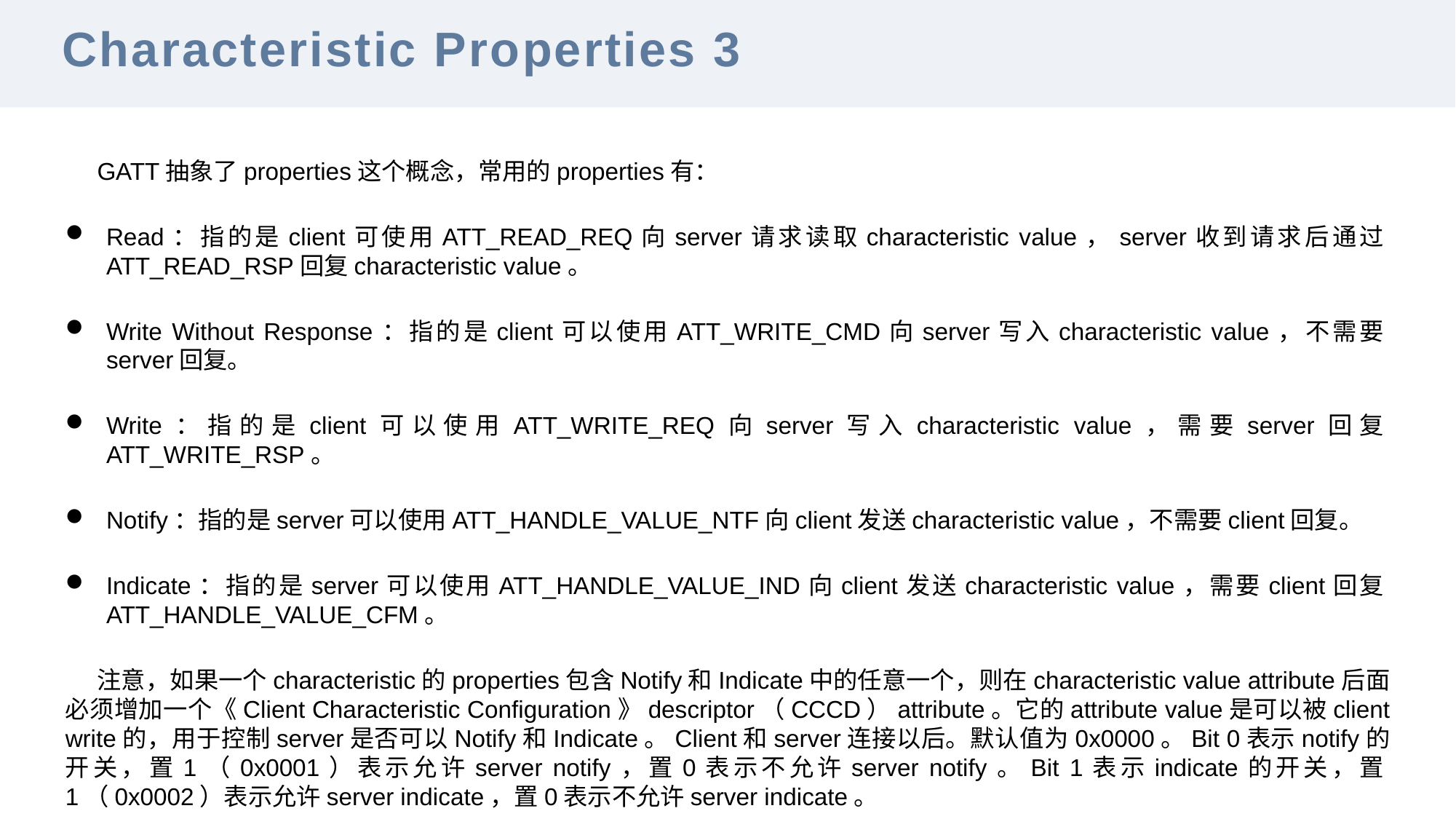

Characteristic Properties 3
GATT抽象了properties这个概念，常用的properties有：
Read：指的是client可使用ATT_READ_REQ向server请求读取characteristic value，server收到请求后通过ATT_READ_RSP回复characteristic value。
Write Without Response：指的是client可以使用ATT_WRITE_CMD向server写入characteristic value，不需要server回复。
Write：指的是client可以使用ATT_WRITE_REQ向server写入characteristic value，需要server回复ATT_WRITE_RSP。
Notify：指的是server可以使用ATT_HANDLE_VALUE_NTF向client发送characteristic value，不需要client回复。
Indicate：指的是server可以使用ATT_HANDLE_VALUE_IND向client发送characteristic value，需要client回复ATT_HANDLE_VALUE_CFM。
注意，如果一个characteristic的properties包含Notify和Indicate中的任意一个，则在characteristic value attribute后面必须增加一个《Client Characteristic Configuration》descriptor（CCCD）attribute。它的attribute value是可以被client write的，用于控制server是否可以Notify和Indicate。Client和server连接以后。默认值为0x0000。Bit 0表示notify的开关，置1（0x0001）表示允许server notify，置0表示不允许server notify。Bit 1表示indicate的开关，置1（0x0002）表示允许server indicate，置0表示不允许server indicate。